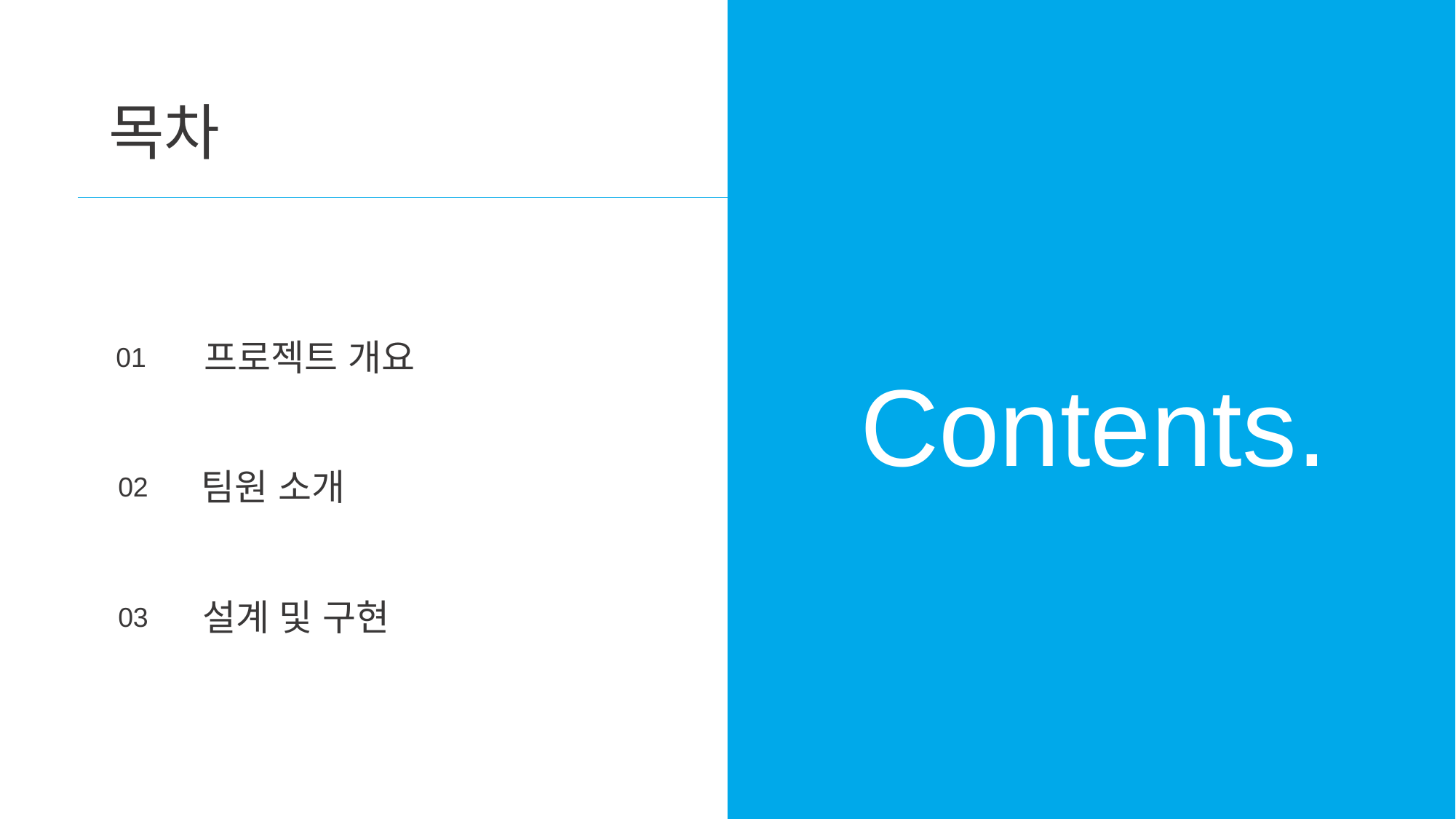

목차
프로젝트 개요
01
Contents.
팀원 소개
02
설계 및 구현
03